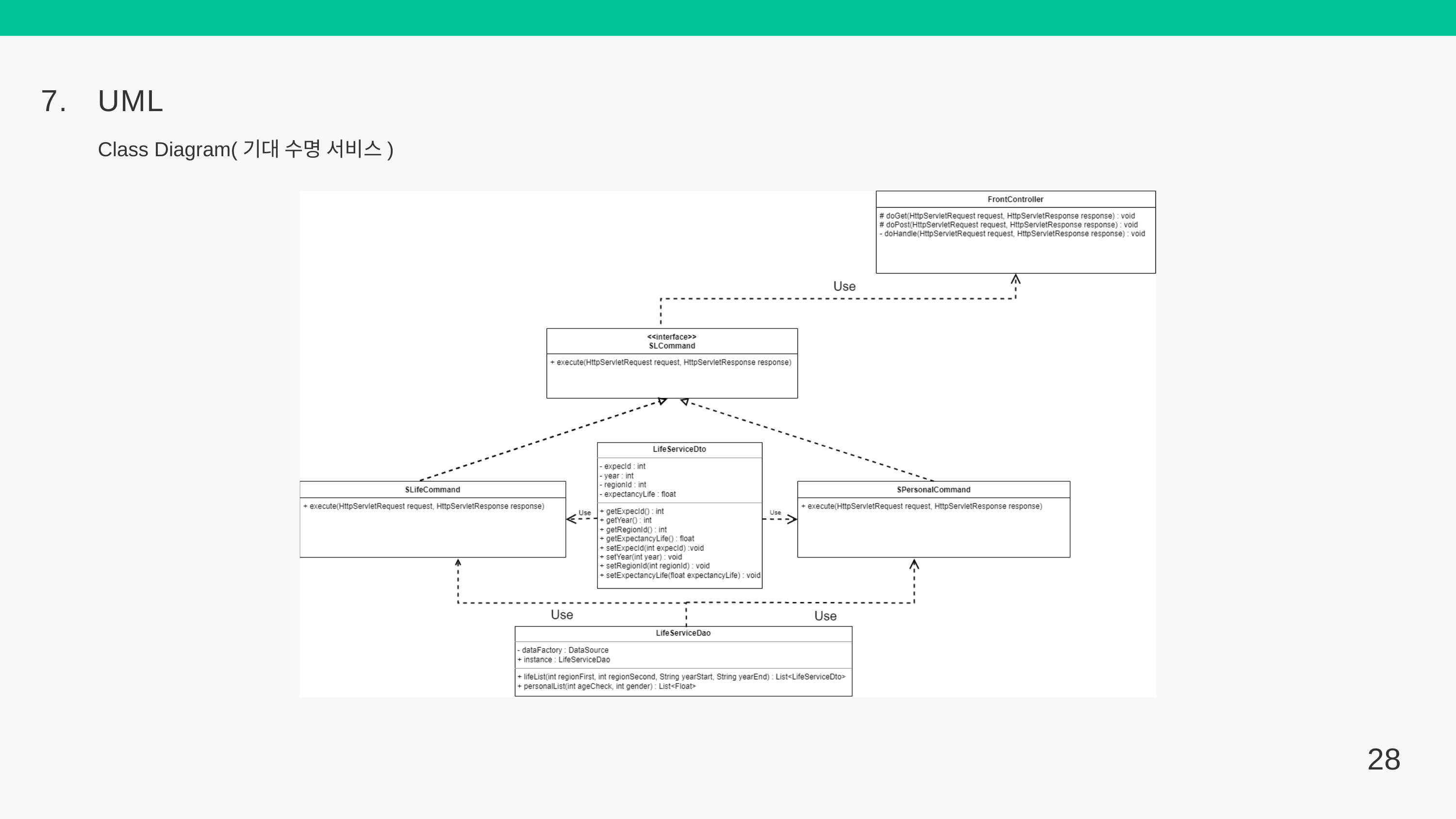

7.
UML
Class Diagram(기대 수명 서비스)

28